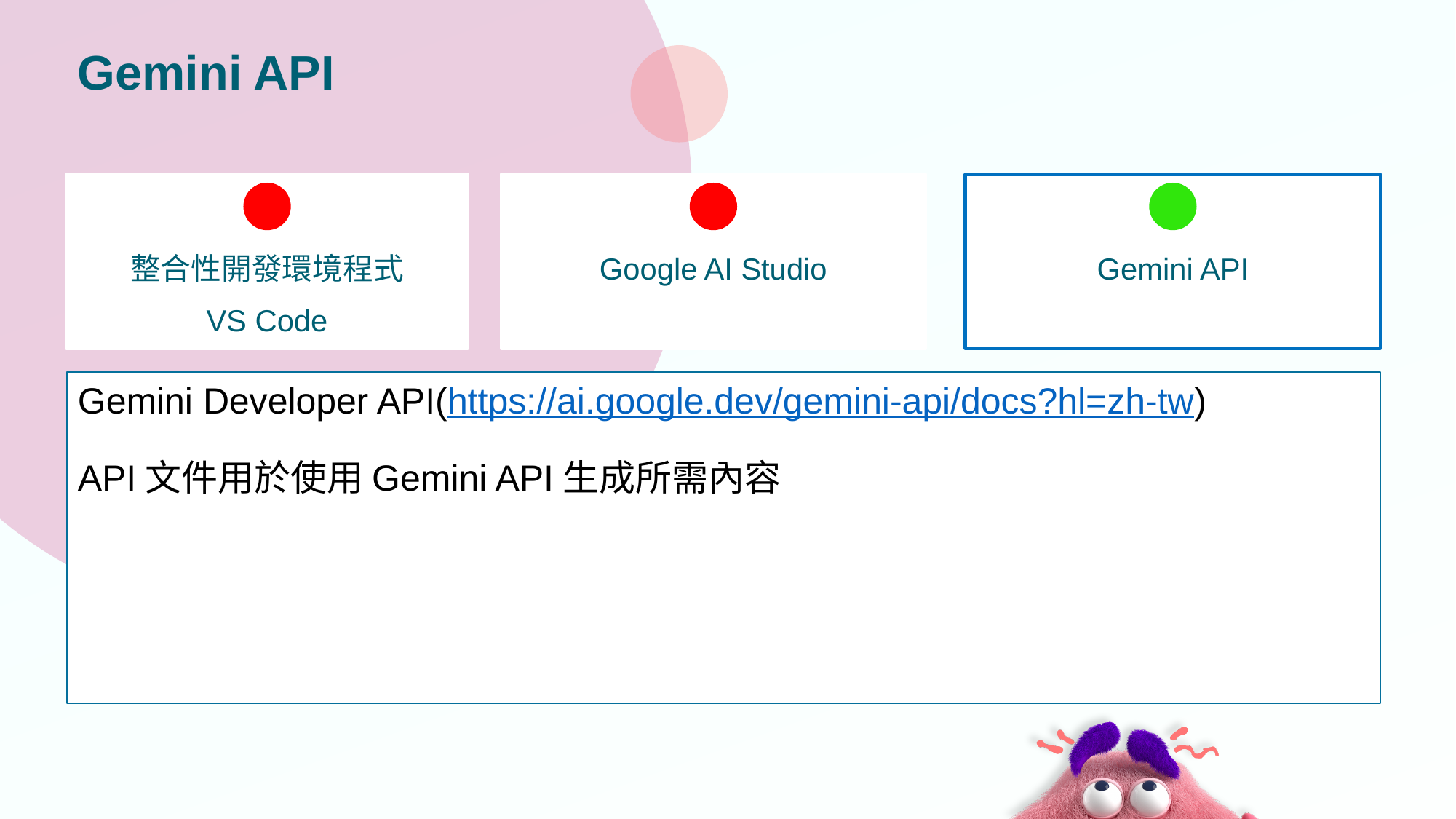

# Gemini API

整合性開發環境程式
VS Code

Google AI Studio

Gemini API

Gemini Developer API(https://ai.google.dev/gemini-api/docs?hl=zh-tw)
API文件用於使用Gemini API生成所需內容